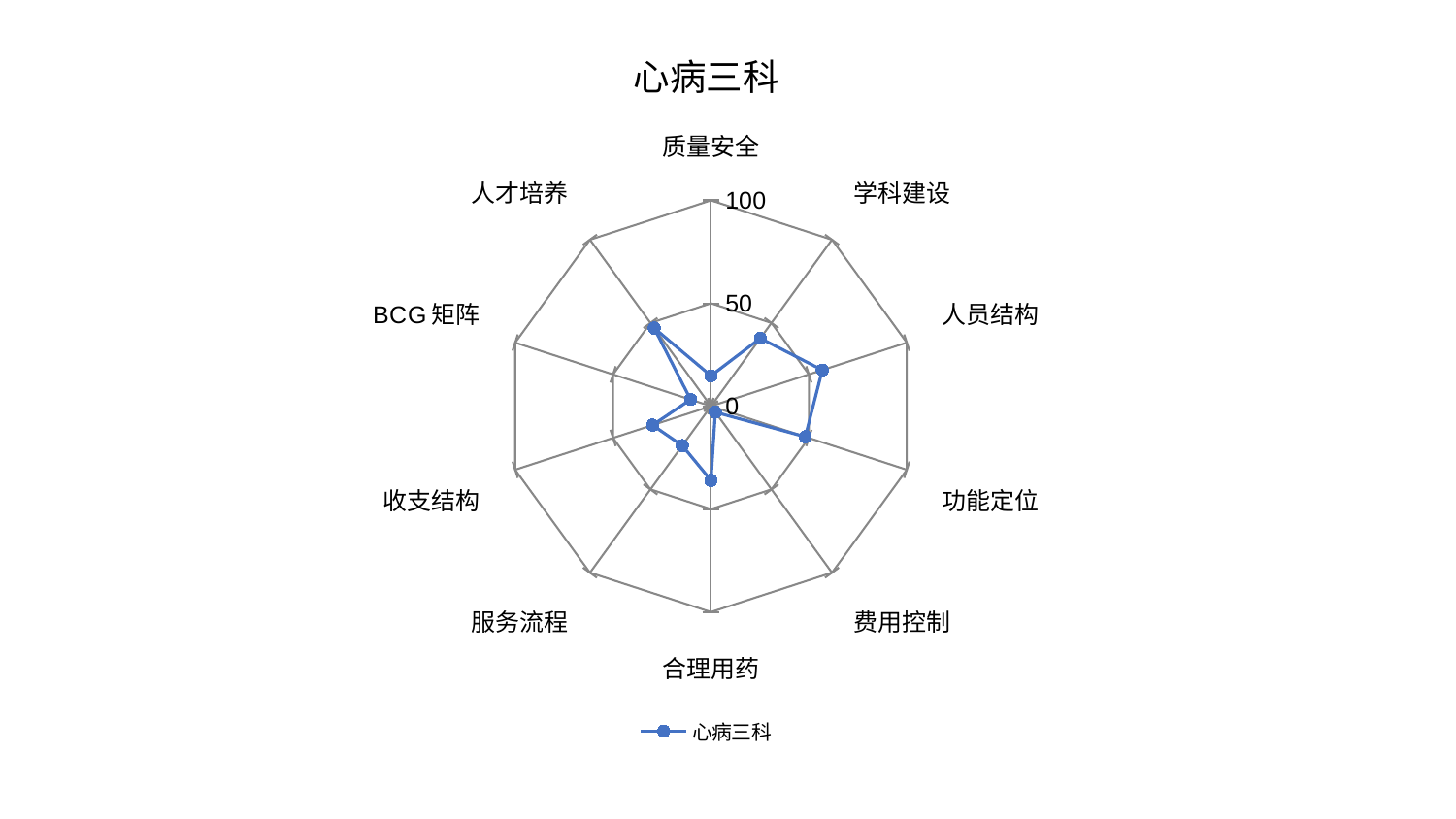

### Chart: 心病三科

| Category | 心病三科 |
|---|---|
| 质量安全 | 14.783584031579064 |
| 学科建设 | 40.81029872502585 |
| 人员结构 | 56.87586988485517 |
| 功能定位 | 48.17624388187208 |
| 费用控制 | 3.6165959794761746 |
| 合理用药 | 36.057951189540205 |
| 服务流程 | 23.692965090645902 |
| 收支结构 | 29.843481621450085 |
| BCG矩阵 | 10.407075861586613 |
| 人才培养 | 46.89651391371 |
144